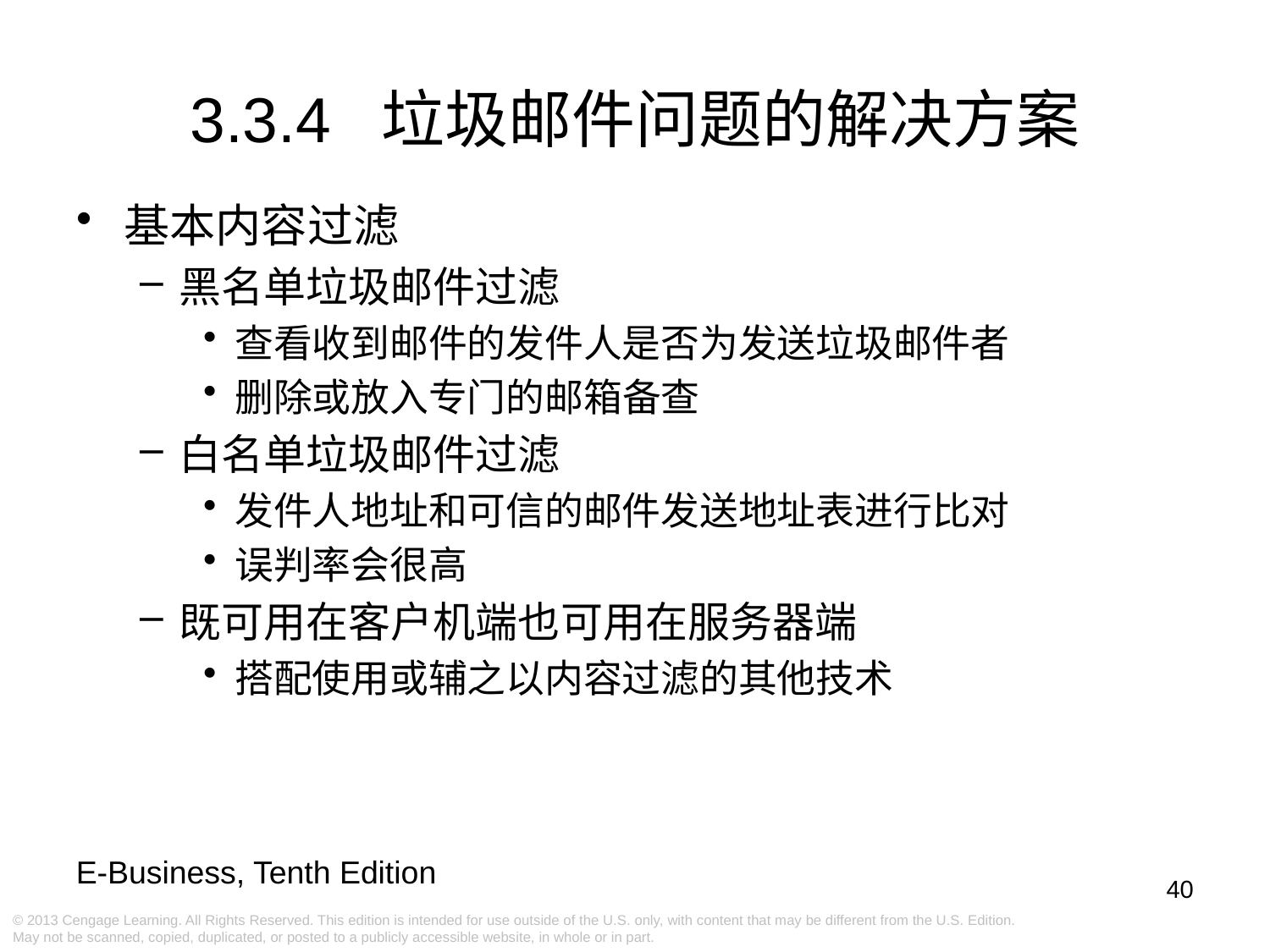

# 3.3.4  垃圾邮件问题的解决方案
基本内容过滤
黑名单垃圾邮件过滤
查看收到邮件的发件人是否为发送垃圾邮件者
删除或放入专门的邮箱备查
白名单垃圾邮件过滤
发件人地址和可信的邮件发送地址表进行比对
误判率会很高
既可用在客户机端也可用在服务器端
搭配使用或辅之以内容过滤的其他技术
40